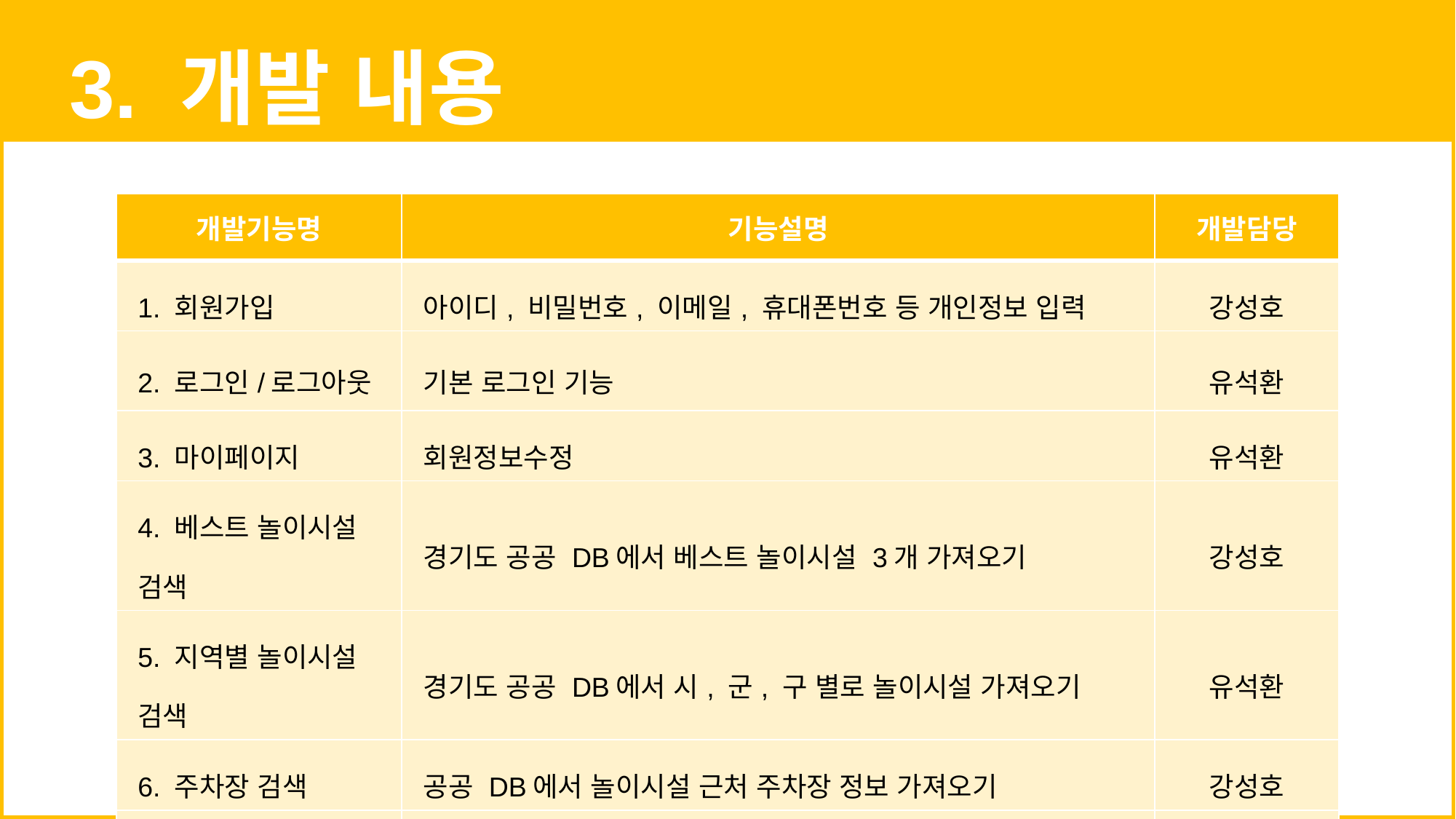

3. 개발 내용
| 개발기능명 | 기능설명 | 개발담당 |
| --- | --- | --- |
| 1. 회원가입 | 아이디, 비밀번호, 이메일, 휴대폰번호 등 개인정보 입력 | 강성호 |
| 2. 로그인/로그아웃 | 기본 로그인 기능 | 유석환 |
| 3. 마이페이지 | 회원정보수정 | 유석환 |
| 4. 베스트 놀이시설 검색 | 경기도 공공 DB에서 베스트 놀이시설 3개 가져오기 | 강성호 |
| 5. 지역별 놀이시설 검색 | 경기도 공공 DB에서 시, 군, 구 별로 놀이시설 가져오기 | 유석환 |
| 6. 주차장 검색 | 공공 DB에서 놀이시설 근처 주차장 정보 가져오기 | 강성호 |
| 8. 관리자 | 시스템 전체(유저 등)를 관리할 수 있는 관리자 기능 | 유석환 |